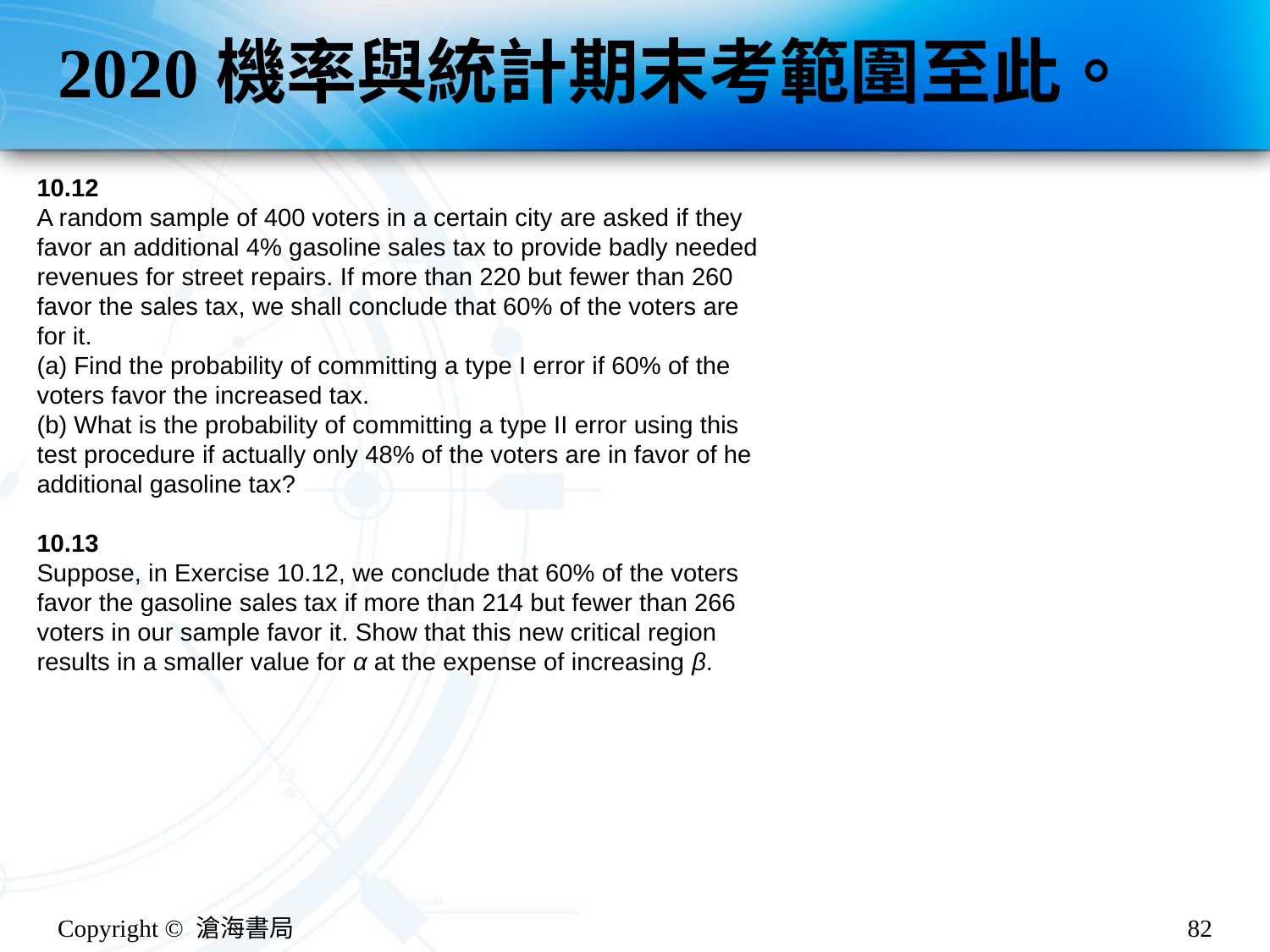

# 2020機率與統計期末考範圍至此。
10.12
A random sample of 400 voters in a certain city are asked if they favor an additional 4% gasoline sales tax to provide badly needed revenues for street repairs. If more than 220 but fewer than 260 favor the sales tax, we shall conclude that 60% of the voters are for it.
(a) Find the probability of committing a type I error if 60% of the voters favor the increased tax.
(b) What is the probability of committing a type II error using this test procedure if actually only 48% of the voters are in favor of he additional gasoline tax?

10.13
Suppose, in Exercise 10.12, we conclude that 60% of the voters favor the gasoline sales tax if more than 214 but fewer than 266 voters in our sample favor it. Show that this new critical region results in a smaller value for α at the expense of increasing β.
Copyright © 滄海書局
82